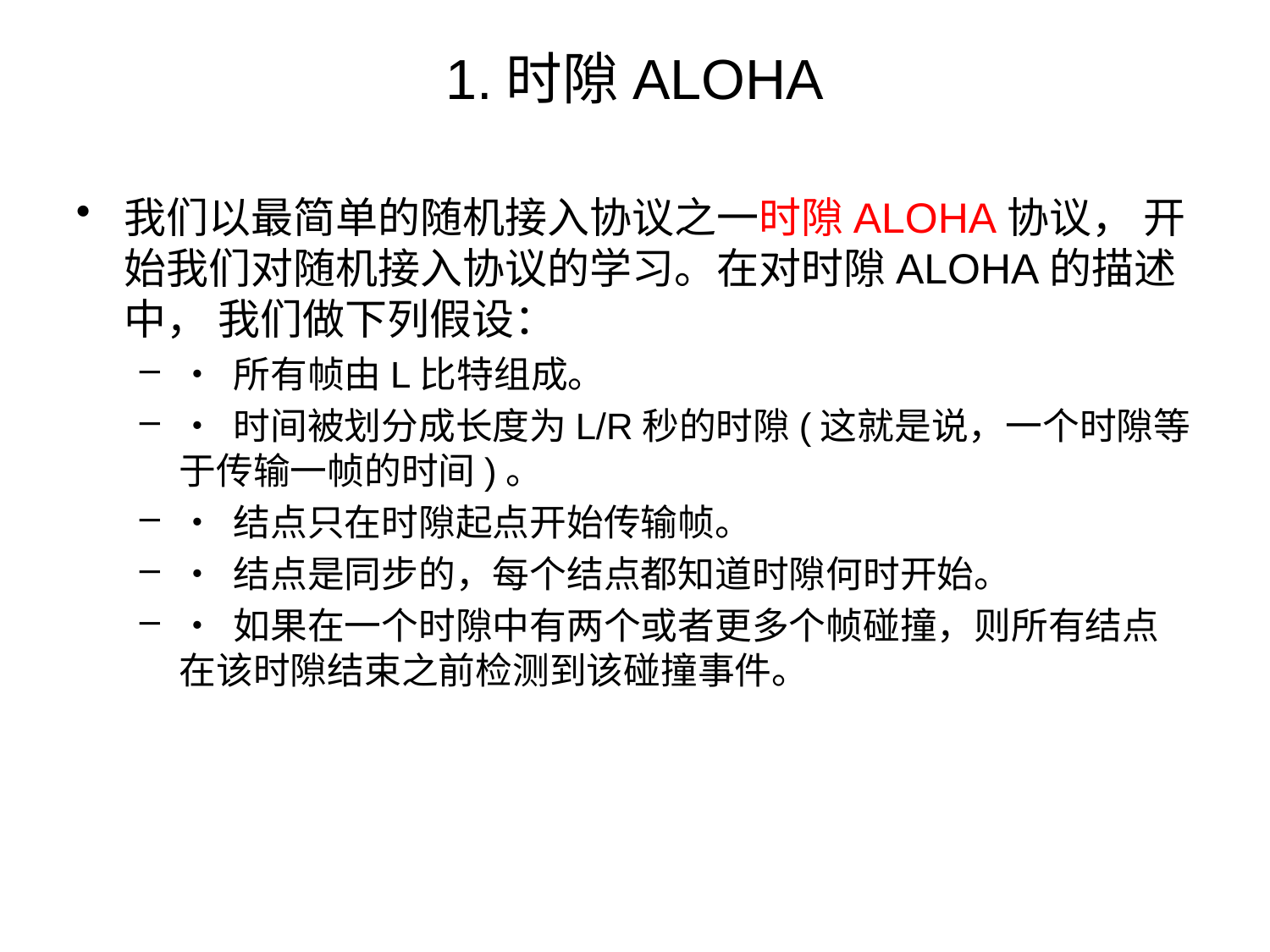

# 1.时隙ALOHA
我们以最简单的随机接入协议之一时隙ALOHA协议， 开始我们对随机接入协议的学习。在对时隙ALOHA的描述中， 我们做下列假设：
• 所有帧由L比特组成。
• 时间被划分成长度为L/R秒的时隙(这就是说，一个时隙等于传输一帧的时间)。
• 结点只在时隙起点开始传输帧。
• 结点是同步的，每个结点都知道时隙何时开始。
• 如果在一个时隙中有两个或者更多个帧碰撞，则所有结点在该时隙结束之前检测到该碰撞事件。